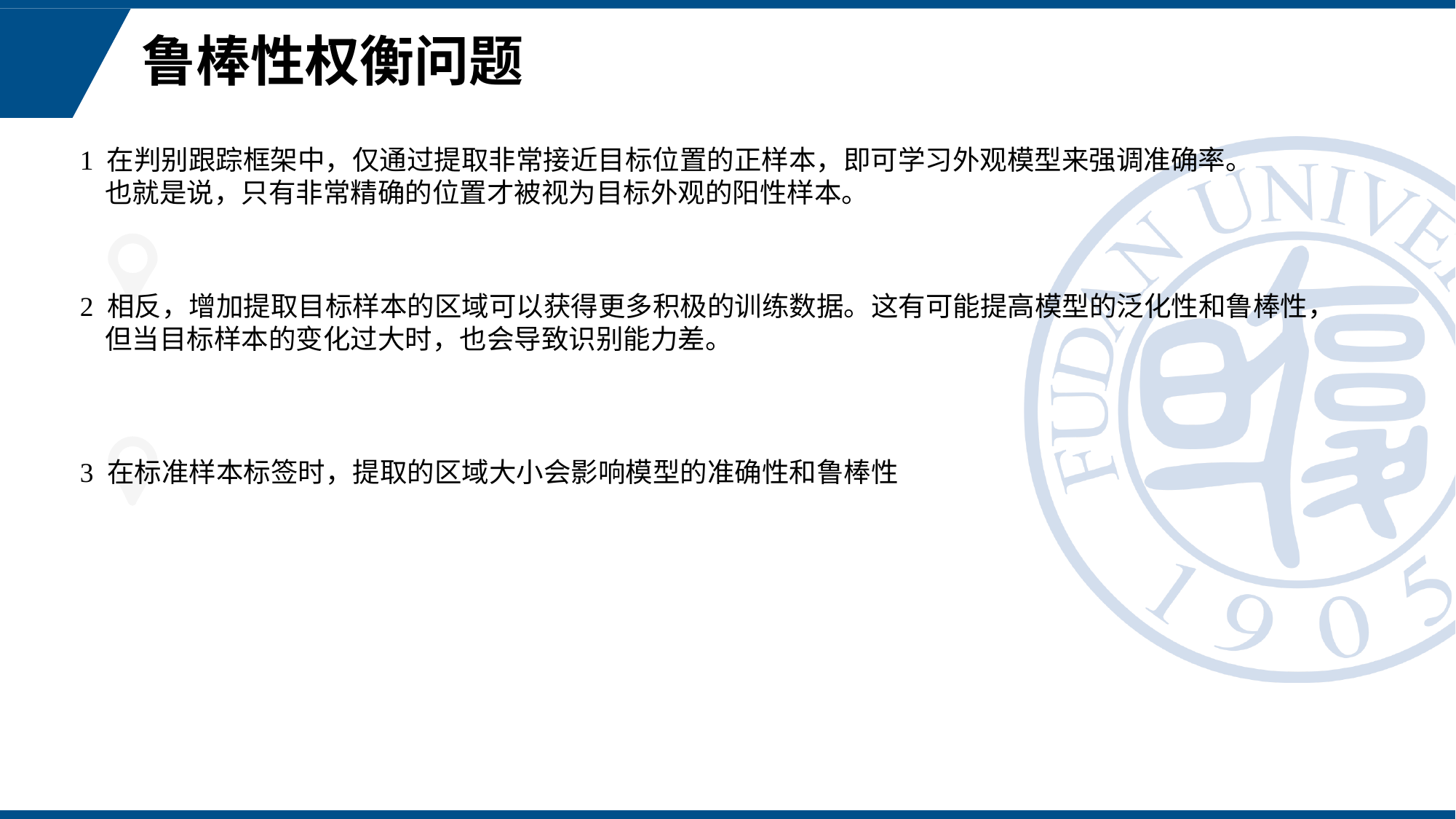

# 鲁棒性权衡问题
1 在判别跟踪框架中，仅通过提取非常接近目标位置的正样本，即可学习外观模型来强调准确率。
   也就是说，只有非常精确的位置才被视为目标外观的阳性样本。

2 相反，增加提取目标样本的区域可以获得更多积极的训练数据。这有可能提高模型的泛化性和鲁棒性，
   但当目标样本的变化过大时，也会导致识别能力差。

3 在标准样本标签时，提取的区域大小会影响模型的准确性和鲁棒性